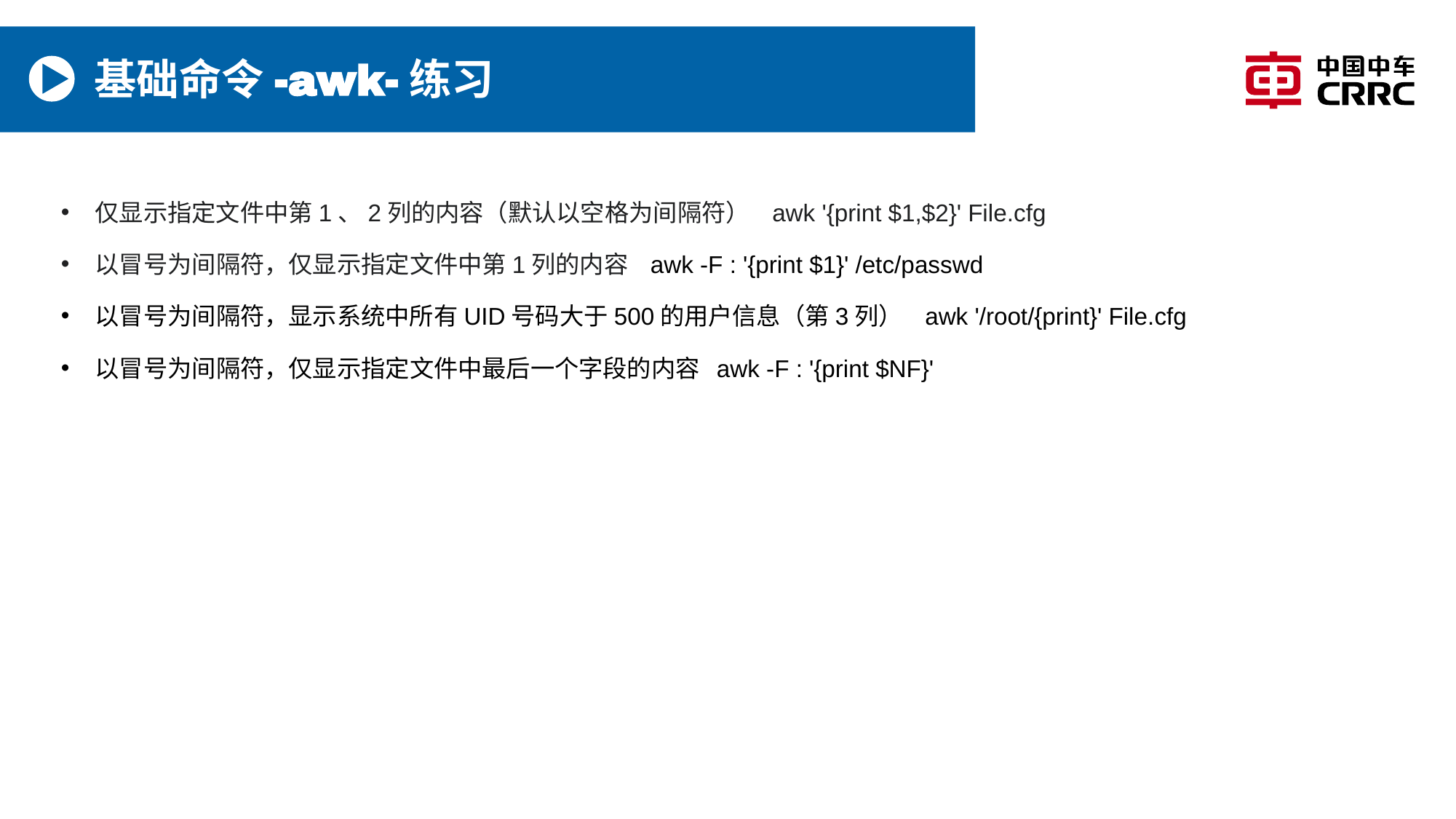

# 基础命令-awk-练习
仅显示指定文件中第1、2列的内容（默认以空格为间隔符）   awk '{print $1,$2}' File.cfg
以冒号为间隔符，仅显示指定文件中第1列的内容   awk -F : '{print $1}' /etc/passwd
以冒号为间隔符，显示系统中所有UID号码大于500的用户信息（第3列）   awk '/root/{print}' File.cfg
以冒号为间隔符，仅显示指定文件中最后一个字段的内容  awk -F : '{print $NF}'
18